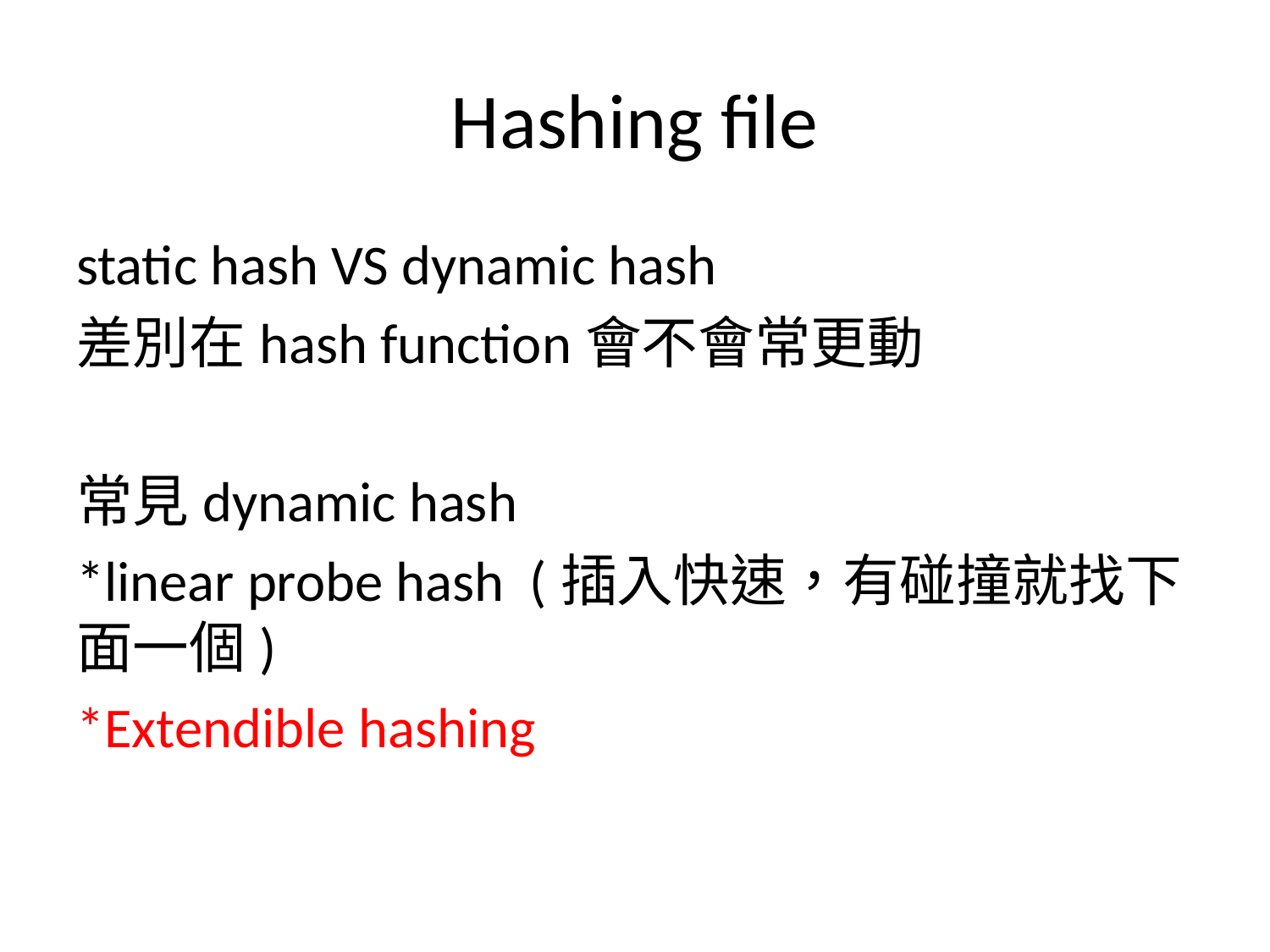

# Hashing file
static hash VS dynamic hash
差別在hash function會不會常更動

常見dynamic hash
*linear probe hash  (插入快速，有碰撞就找下面一個)
*Extendible hashing